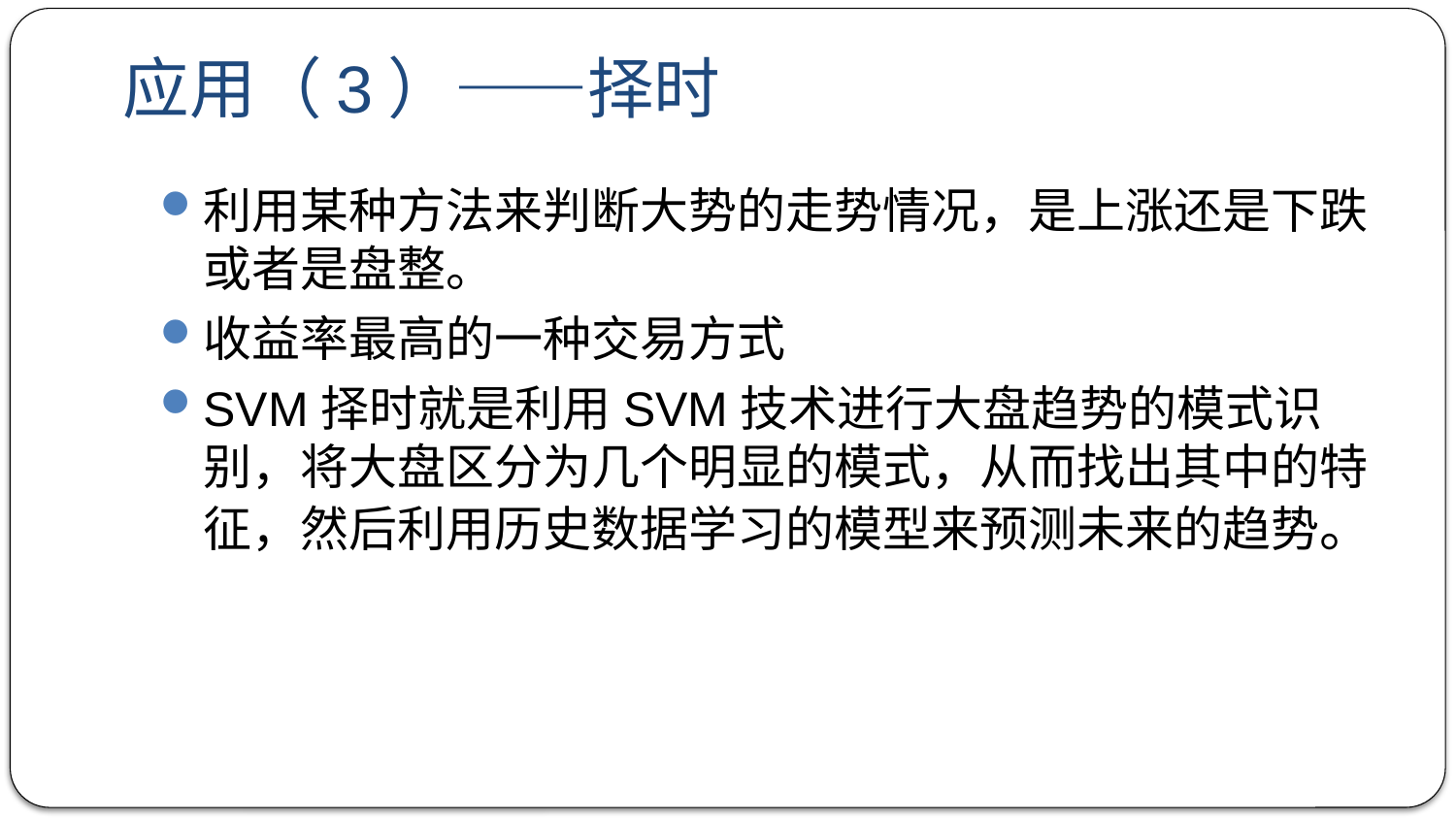

应用（3）——择时
利用某种方法来判断大势的走势情况，是上涨还是下跌或者是盘整。
收益率最高的一种交易方式
SVM择时就是利用SVM技术进行大盘趋势的模式识别，将大盘区分为几个明显的模式，从而找出其中的特征，然后利用历史数据学习的模型来预测未来的趋势。